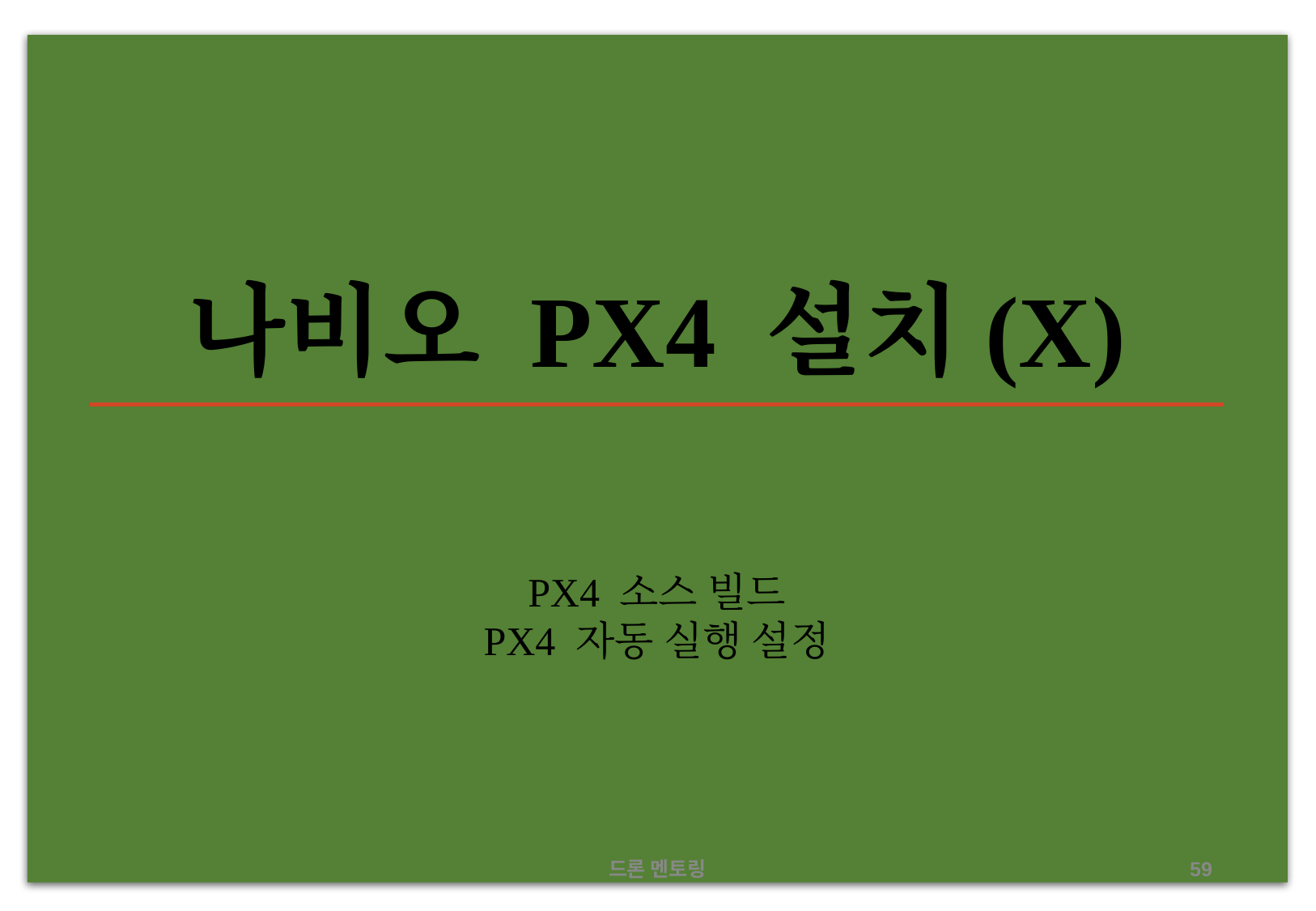

# 나비오 PX4 설치(X)
PX4 소스 빌드
PX4 자동 실행 설정
드론 멘토링
59